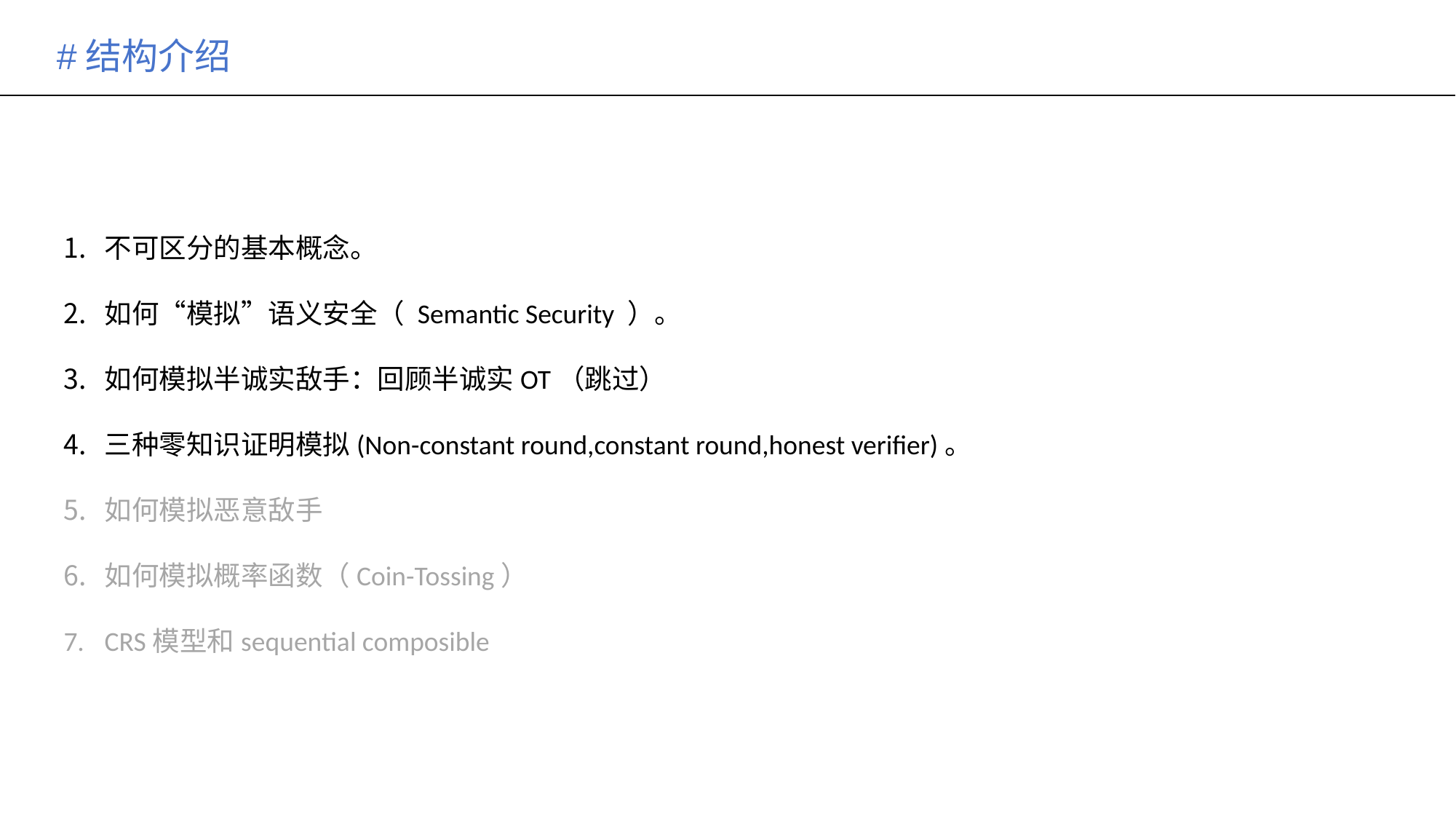

#结构介绍
不可区分的基本概念。
如何“模拟”语义安全（ Semantic Security ）。
如何模拟半诚实敌手：回顾半诚实OT（跳过）
三种零知识证明模拟(Non-constant round,constant round,honest verifier)。
如何模拟恶意敌手
如何模拟概率函数（Coin-Tossing）
CRS模型和sequential composible